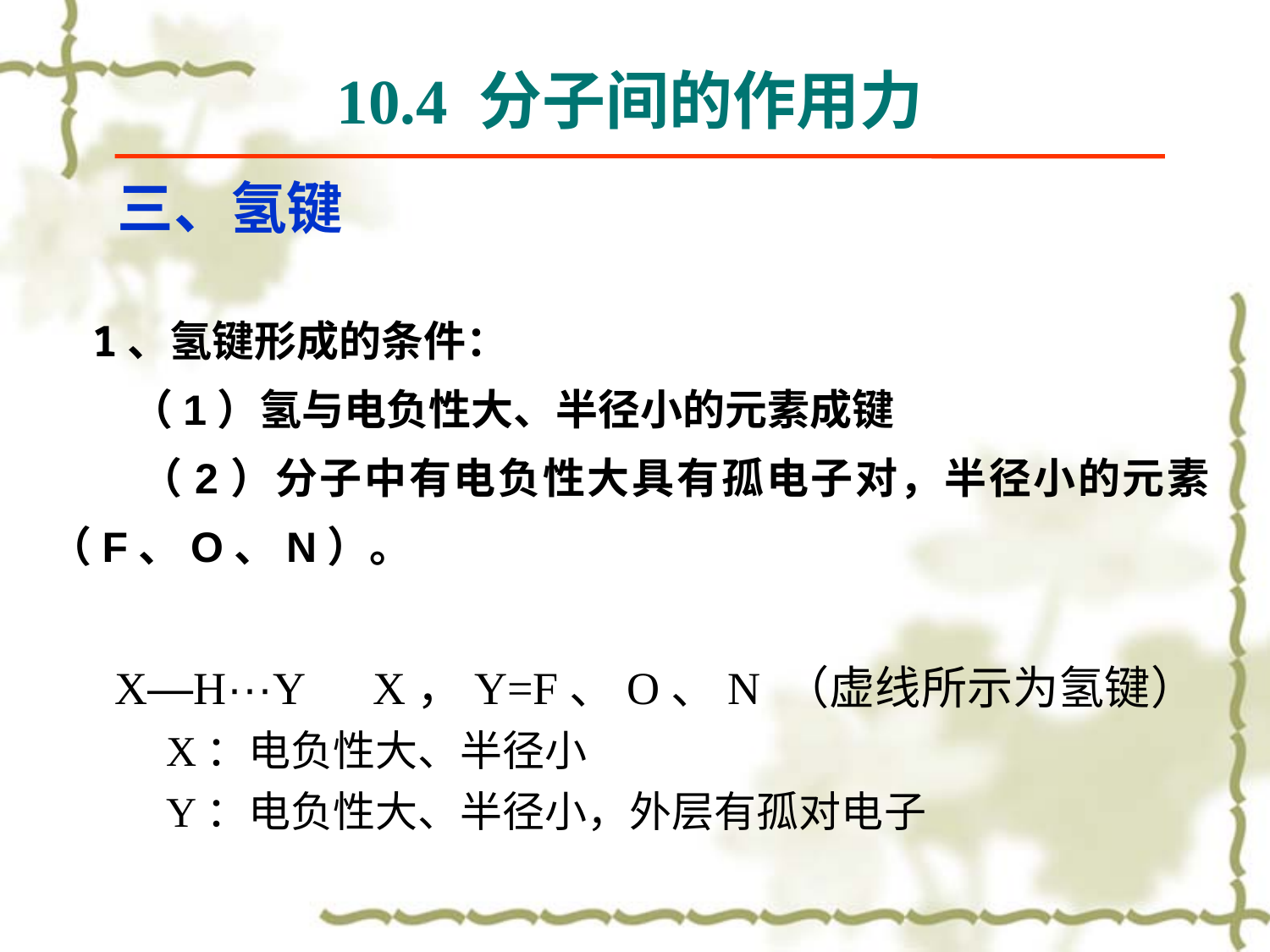

10.4 分子间的作用力

三、氢键
1、氢键形成的条件：
   （1）氢与电负性大、半径小的元素成键
   （2）分子中有电负性大具有孤电子对，半径小的元素（F、O、N）。
  X—H···Y      X，Y=F、O、N （虚线所示为氢键）
 X：电负性大、半径小
 Y：电负性大、半径小，外层有孤对电子